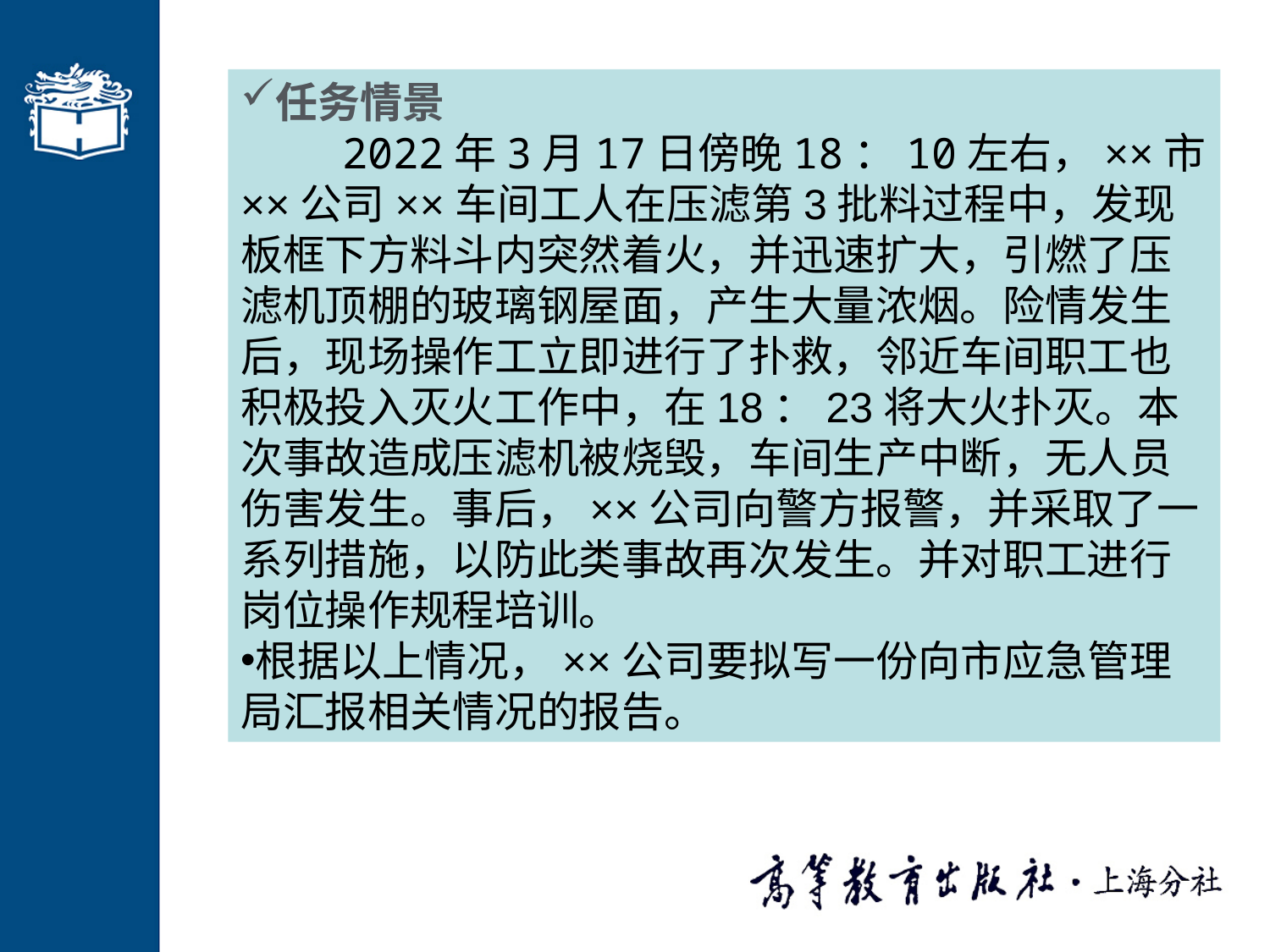

任务情景
    2022年3月17日傍晚18：10左右，××市××公司××车间工人在压滤第3批料过程中，发现板框下方料斗内突然着火，并迅速扩大，引燃了压滤机顶棚的玻璃钢屋面，产生大量浓烟。险情发生后，现场操作工立即进行了扑救，邻近车间职工也积极投入灭火工作中，在18：23将大火扑灭。本次事故造成压滤机被烧毁，车间生产中断，无人员伤害发生。事后，××公司向警方报警，并采取了一系列措施，以防此类事故再次发生。并对职工进行岗位操作规程培训。
根据以上情况，××公司要拟写一份向市应急管理局汇报相关情况的报告。